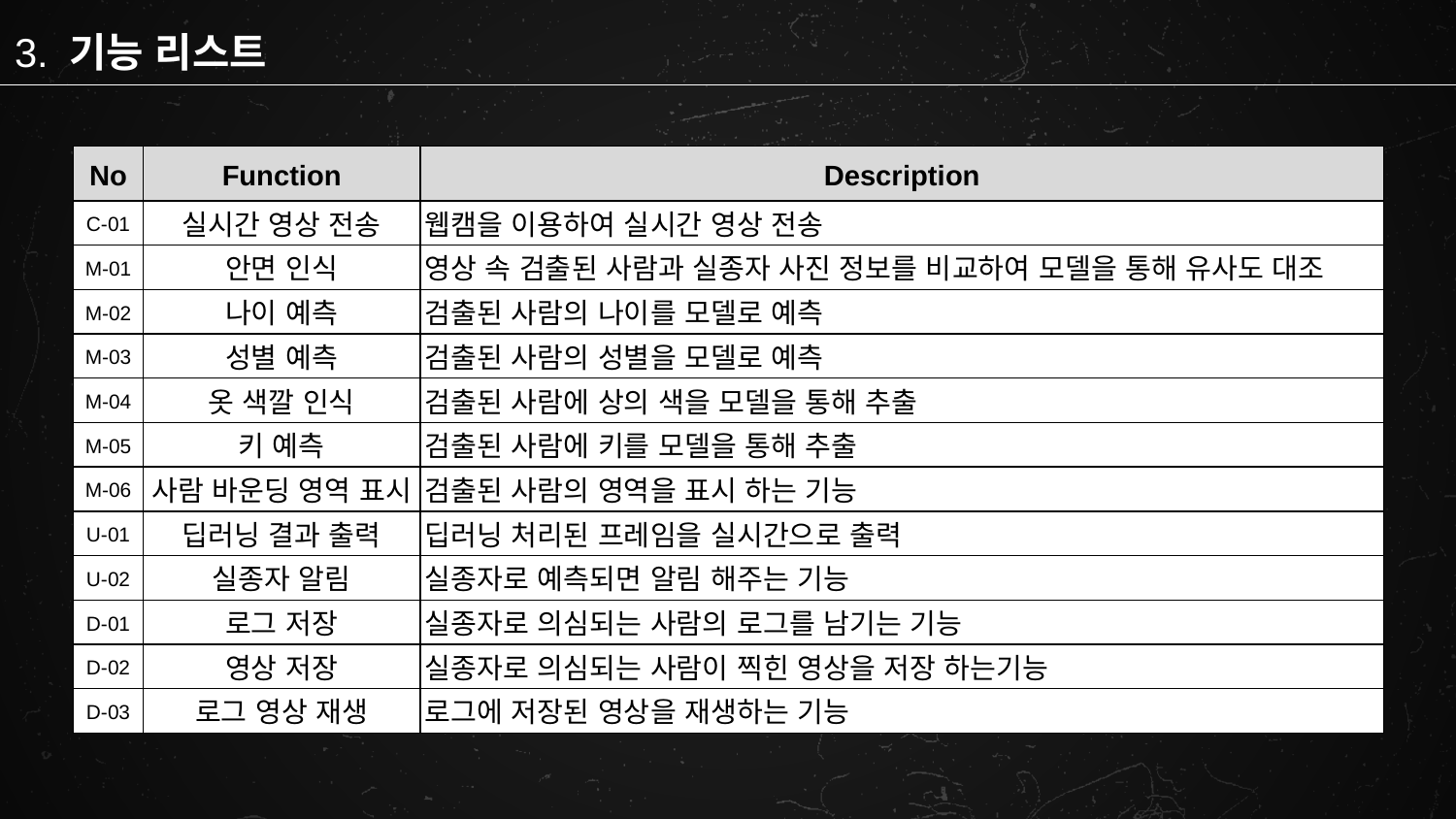

3. 기능 리스트

| No | Function | Description |
| --- | --- | --- |
| C-01 | 실시간 영상 전송 | 웹캠을 이용하여 실시간 영상 전송 |
| M-01 | 안면 인식 | 영상 속 검출된 사람과 실종자 사진 정보를 비교하여 모델을 통해 유사도 대조 |
| M-02 | 나이 예측 | 검출된 사람의 나이를 모델로 예측 |
| M-03 | 성별 예측 | 검출된 사람의 성별을 모델로 예측 |
| M-04 | 옷 색깔 인식 | 검출된 사람에 상의 색을 모델을 통해 추출 |
| M-05 | 키 예측 | 검출된 사람에 키를 모델을 통해 추출 |
| M-06 | 사람 바운딩 영역 표시 | 검출된 사람의 영역을 표시 하는 기능 |
| U-01 | 딥러닝 결과 출력 | 딥러닝 처리된 프레임을 실시간으로 출력 |
| U-02 | 실종자 알림 | 실종자로 예측되면 알림 해주는 기능 |
| D-01 | 로그 저장 | 실종자로 의심되는 사람의 로그를 남기는 기능 |
| D-02 | 영상 저장 | 실종자로 의심되는 사람이 찍힌 영상을 저장 하는기능 |
| D-03 | 로그 영상 재생 | 로그에 저장된 영상을 재생하는 기능 |